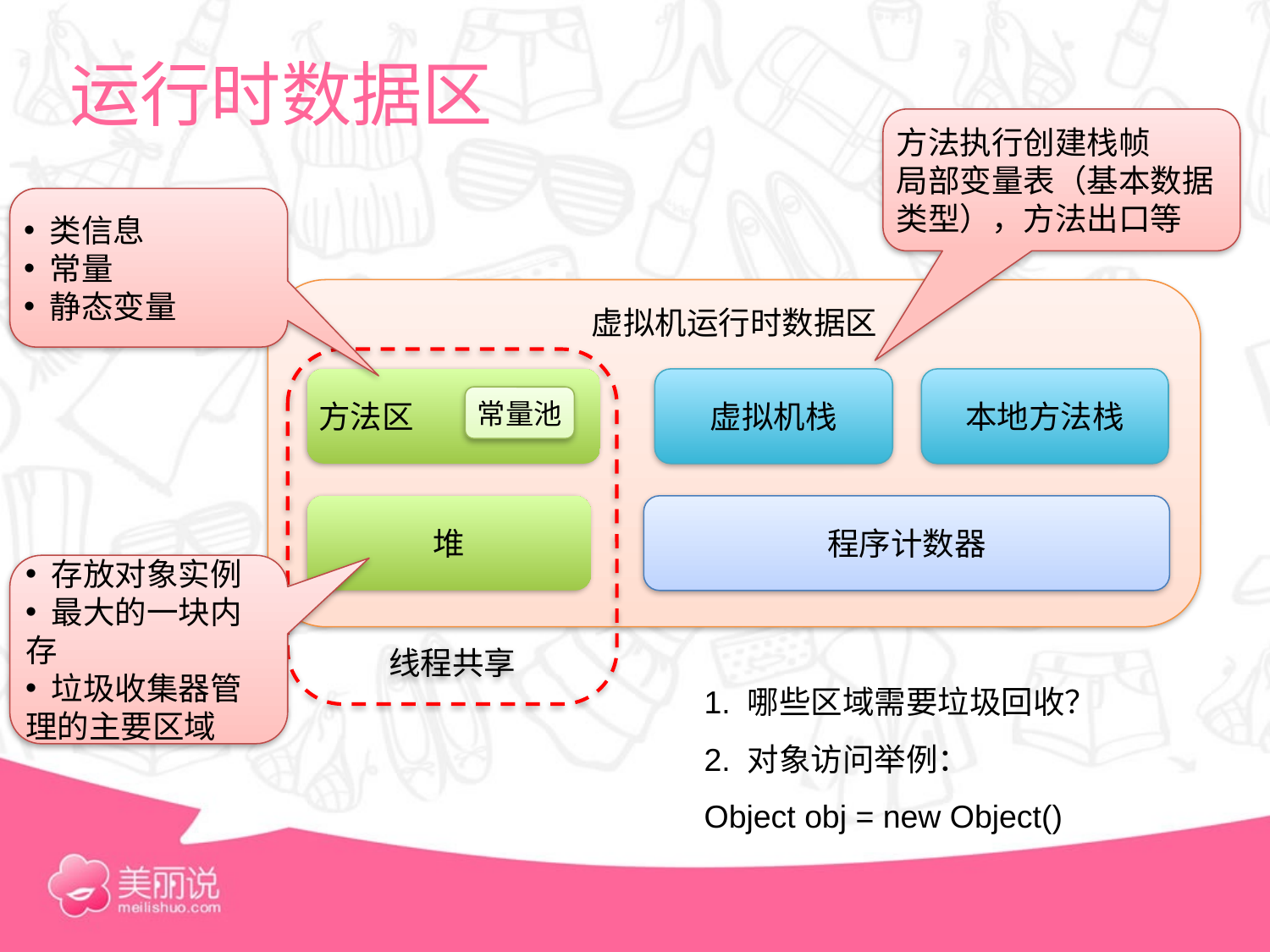

# 运行时数据区
方法执行创建栈帧
局部变量表（基本数据类型），方法出口等
 类信息
 常量
 静态变量
虚拟机运行时数据区
线程共享
方法区
虚拟机栈
本地方法栈
常量池
堆
程序计数器
 存放对象实例
 最大的一块内存
 垃圾收集器管理的主要区域
1. 哪些区域需要垃圾回收？
2. 对象访问举例：
Object obj = new Object()